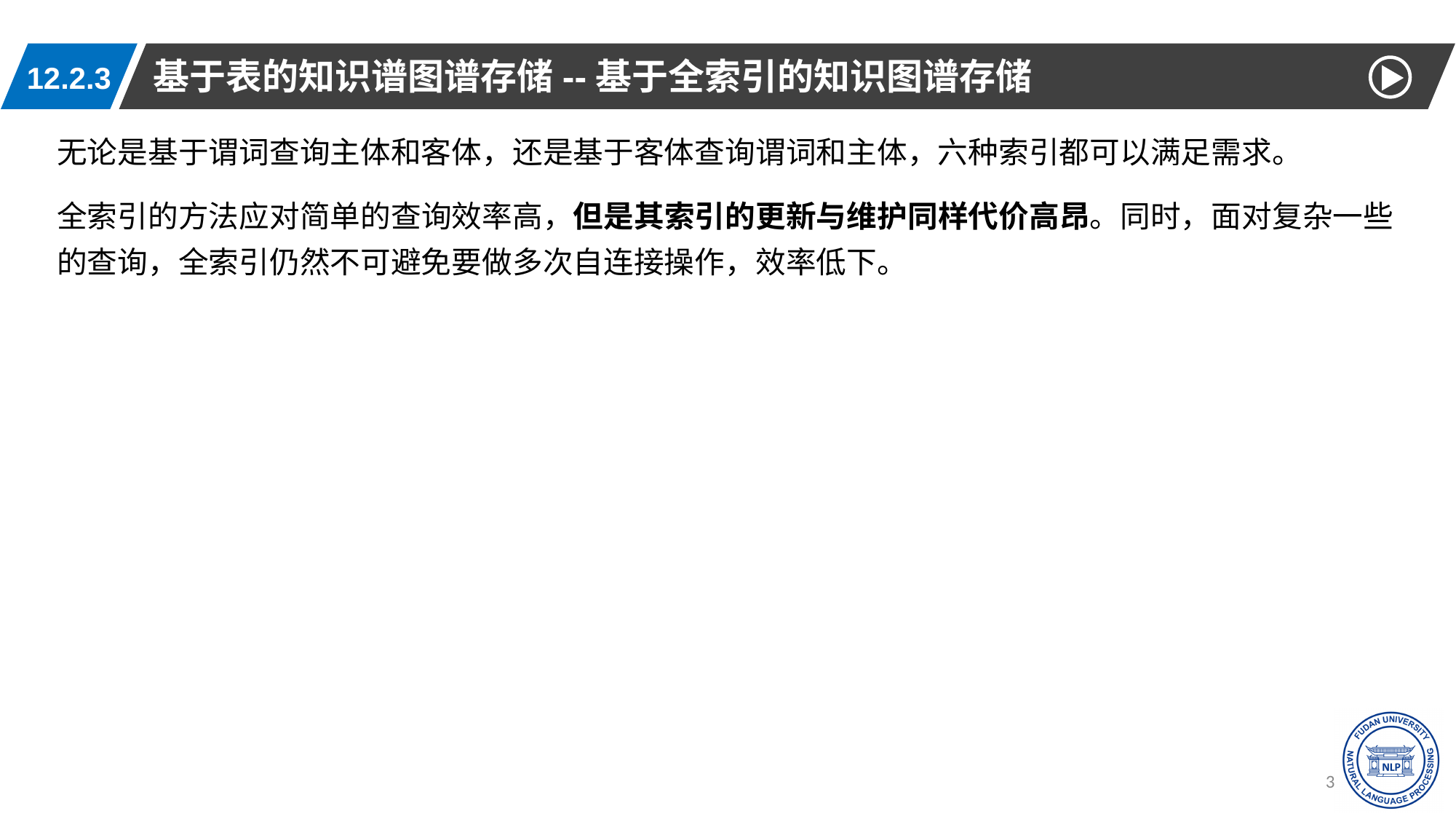

基于表的知识谱图谱存储--基于全索引的知识图谱存储
12.2.3

无论是基于谓词查询主体和客体，还是基于客体查询谓词和主体，六种索引都可以满足需求。
全索引的方法应对简单的查询效率高，但是其索引的更新与维护同样代价高昂。同时，面对复杂一些的查询，全索引仍然不可避免要做多次自连接操作，效率低下。
38